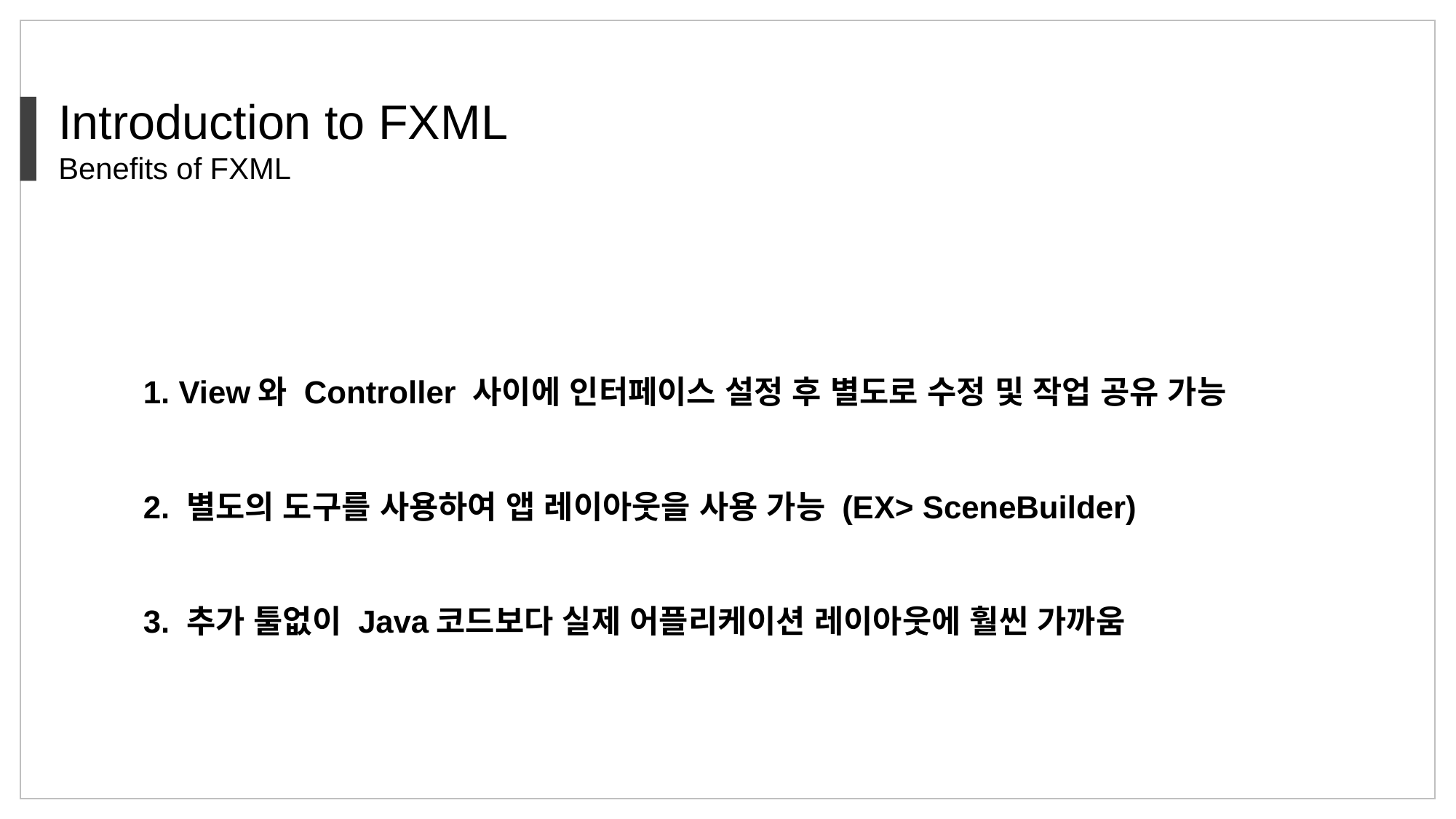

Introduction to FXML
Benefits of FXML

1. View와 Controller 사이에 인터페이스 설정 후 별도로 수정 및 작업 공유 가능
2. 별도의 도구를 사용하여 앱 레이아웃을 사용 가능 (EX> SceneBuilder)
3. 추가 툴없이 Java코드보다 실제 어플리케이션 레이아웃에 훨씬 가까움